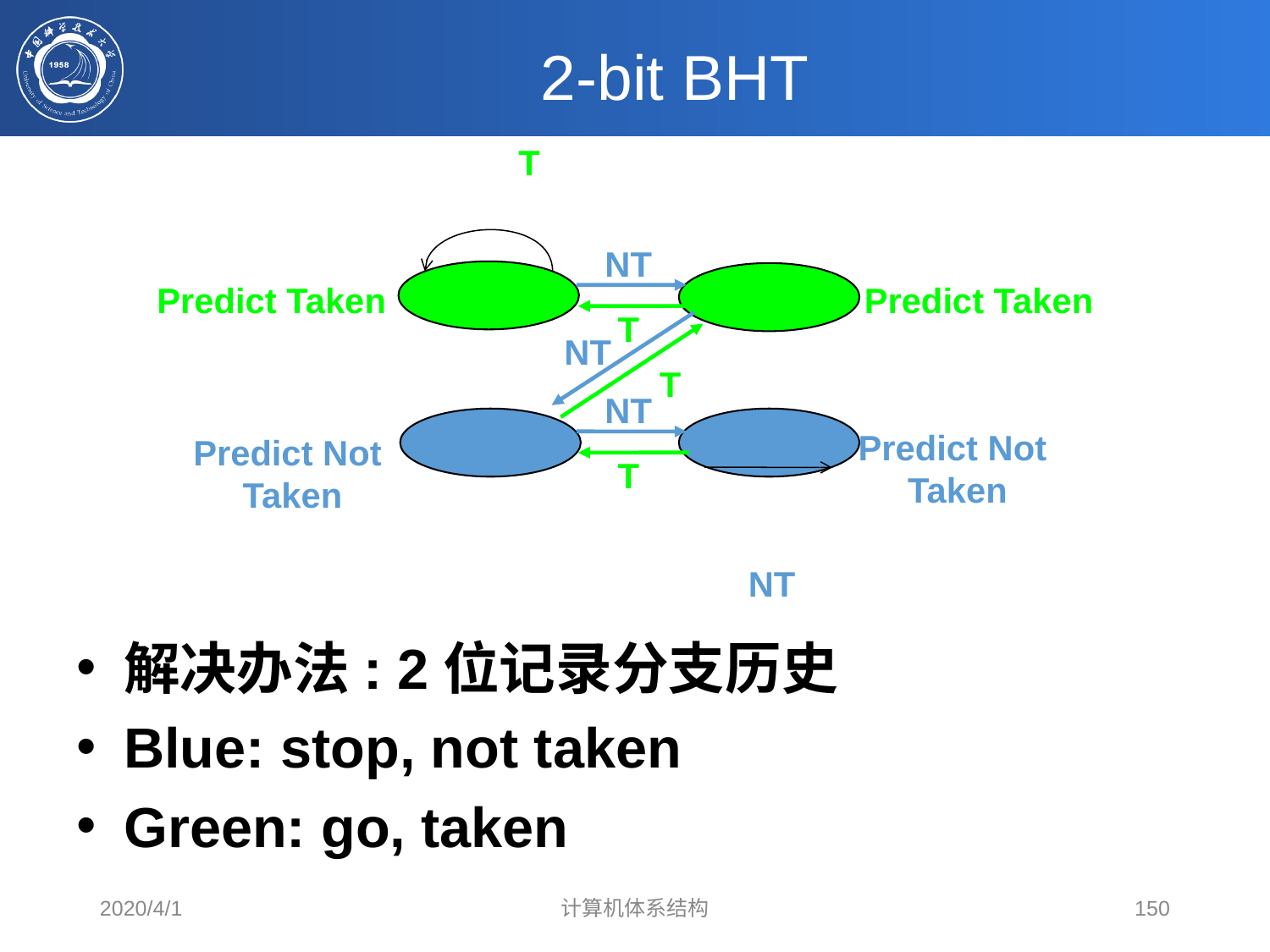

# 2-bit BHT

T
NT

Predict Taken
Predict Taken

T

NT
T
NT

Predict Not
Taken
Predict Not
Taken

T

NT
解决办法: 2位记录分支历史
Blue: stop, not taken
Green: go, taken
2020/4/1
计算机体系结构
150